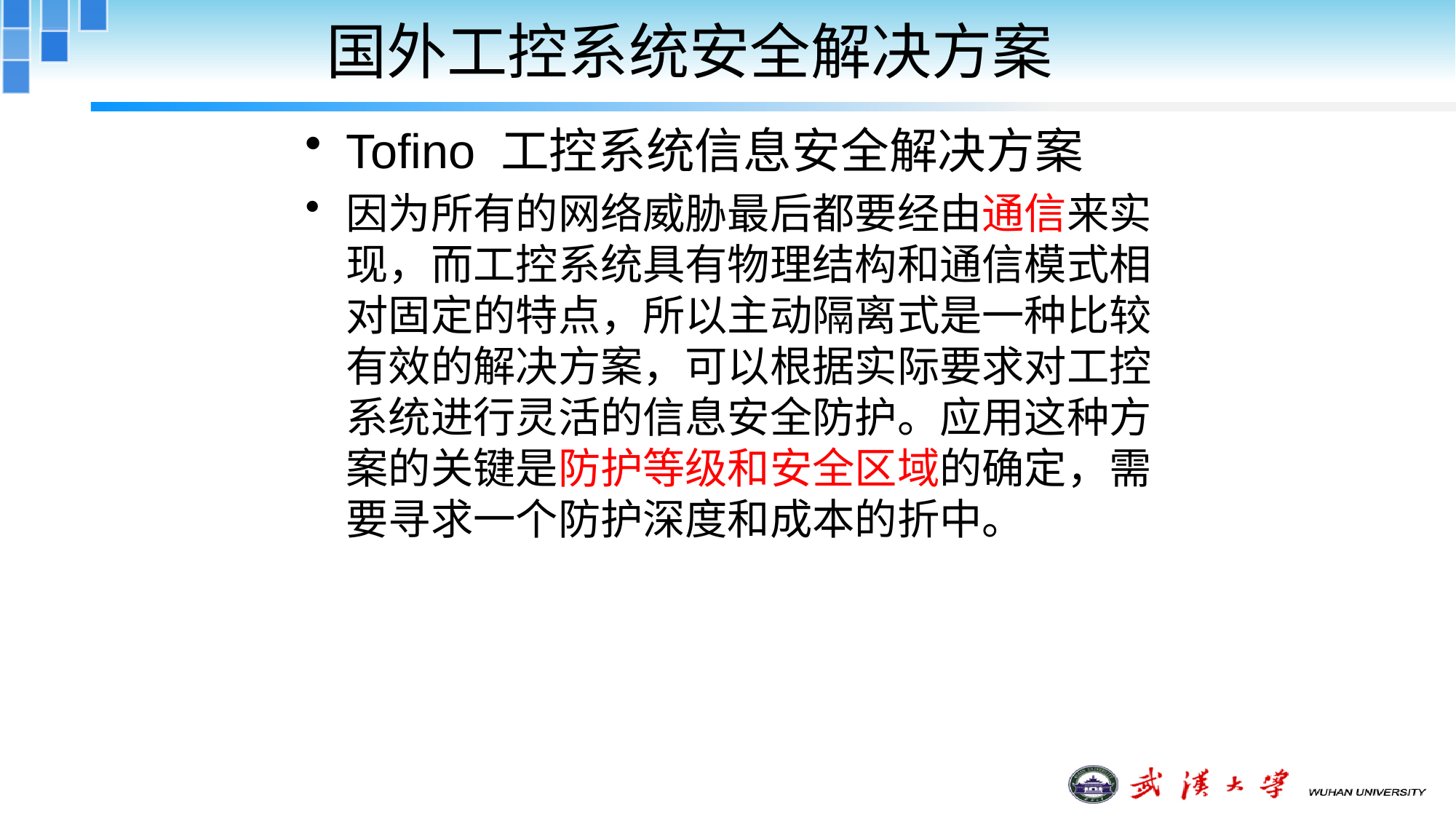

# 国外工控系统安全解决方案
Tofino 工控系统信息安全解决方案
因为所有的网络威胁最后都要经由通信来实现，而工控系统具有物理结构和通信模式相对固定的特点，所以主动隔离式是一种比较有效的解决方案，可以根据实际要求对工控系统进行灵活的信息安全防护。应用这种方案的关键是防护等级和安全区域的确定，需要寻求一个防护深度和成本的折中。